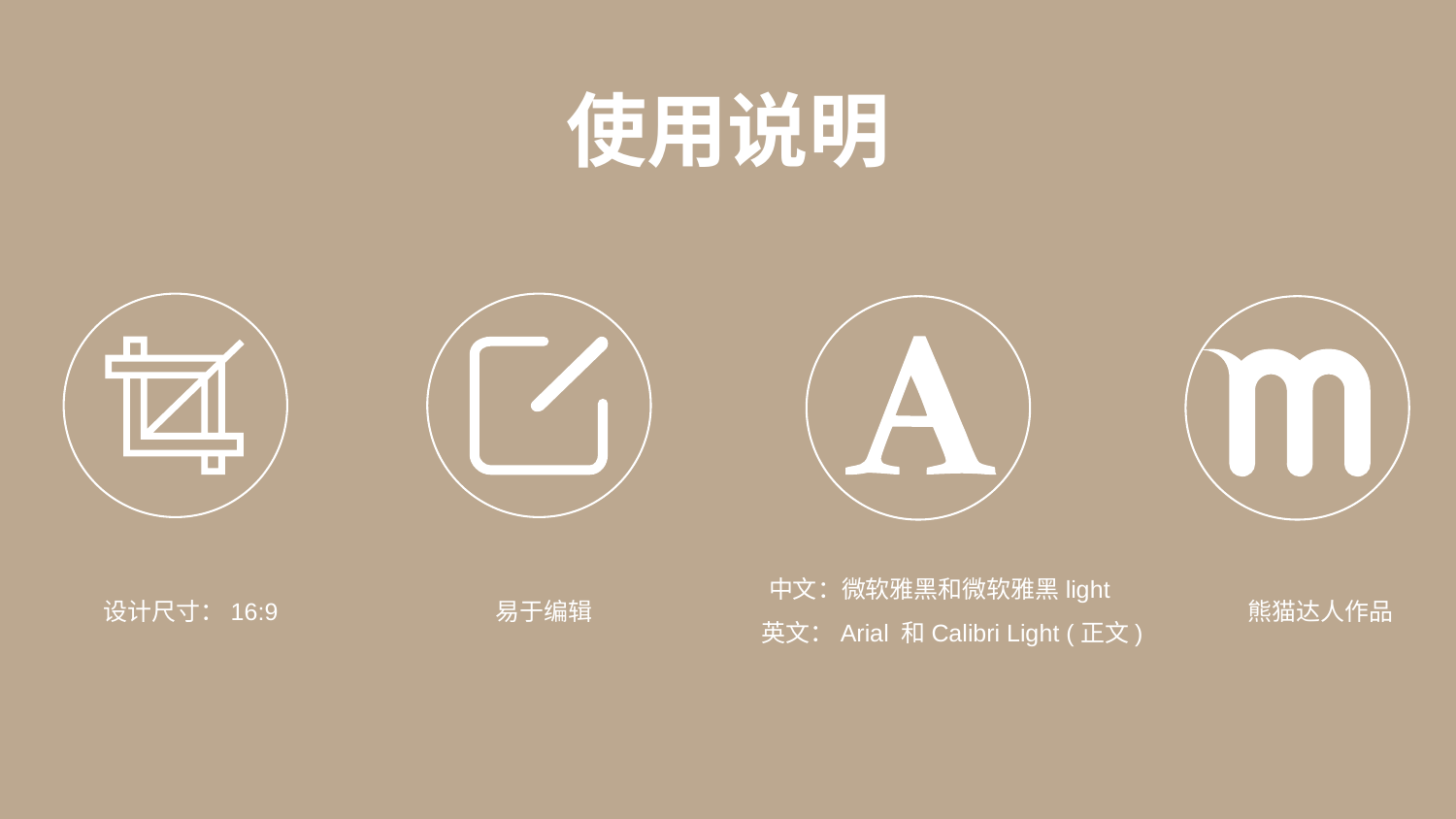

使用说明

中文：微软雅黑和微软雅黑light
设计尺寸：16:9
易于编辑
熊猫达人作品
英文：Arial 和Calibri Light (正文)